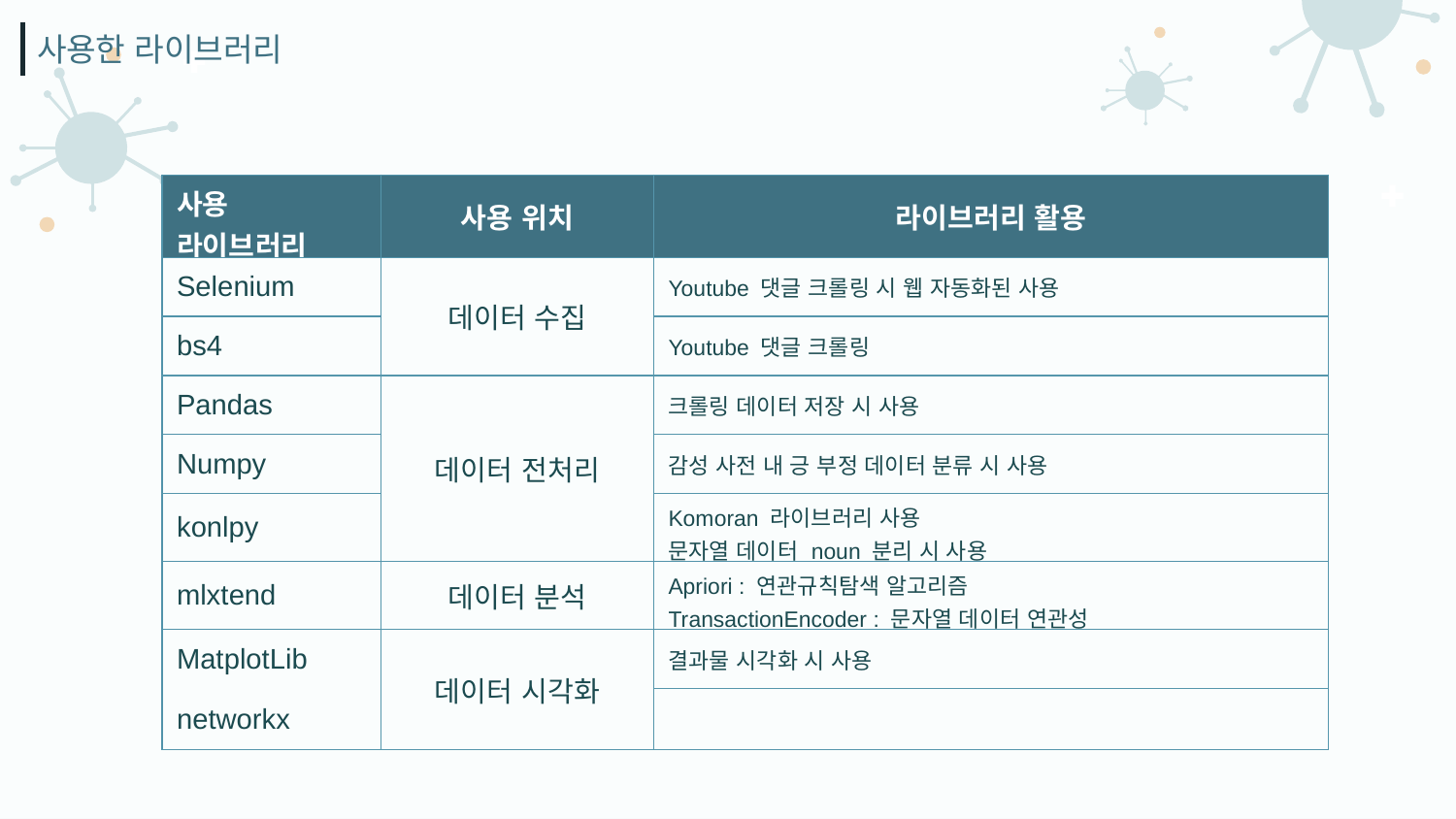

사용한 라이브러리
| 사용 라이브러리 | 사용 위치 | 라이브러리 활용 |
| --- | --- | --- |
| Selenium | 데이터 수집 | Youtube 댓글 크롤링 시 웹 자동화된 사용 |
| bs4 |  | Youtube 댓글 크롤링 |
| Pandas | 데이터 전처리 | 크롤링 데이터 저장 시 사용 |
| Numpy |  | 감성 사전 내 긍 부정 데이터 분류 시 사용 |
| konlpy |  | Komoran 라이브러리 사용 문자열 데이터 noun 분리 시 사용 |
| mlxtend | 데이터 분석 | Apriori : 연관규칙탐색 알고리즘 TransactionEncoder : 문자열 데이터 연관성 |
| MatplotLib | 데이터 시각화 | 결과물 시각화 시 사용 |
| networkx | 데이터 시각화 |  |
|  |  |  |